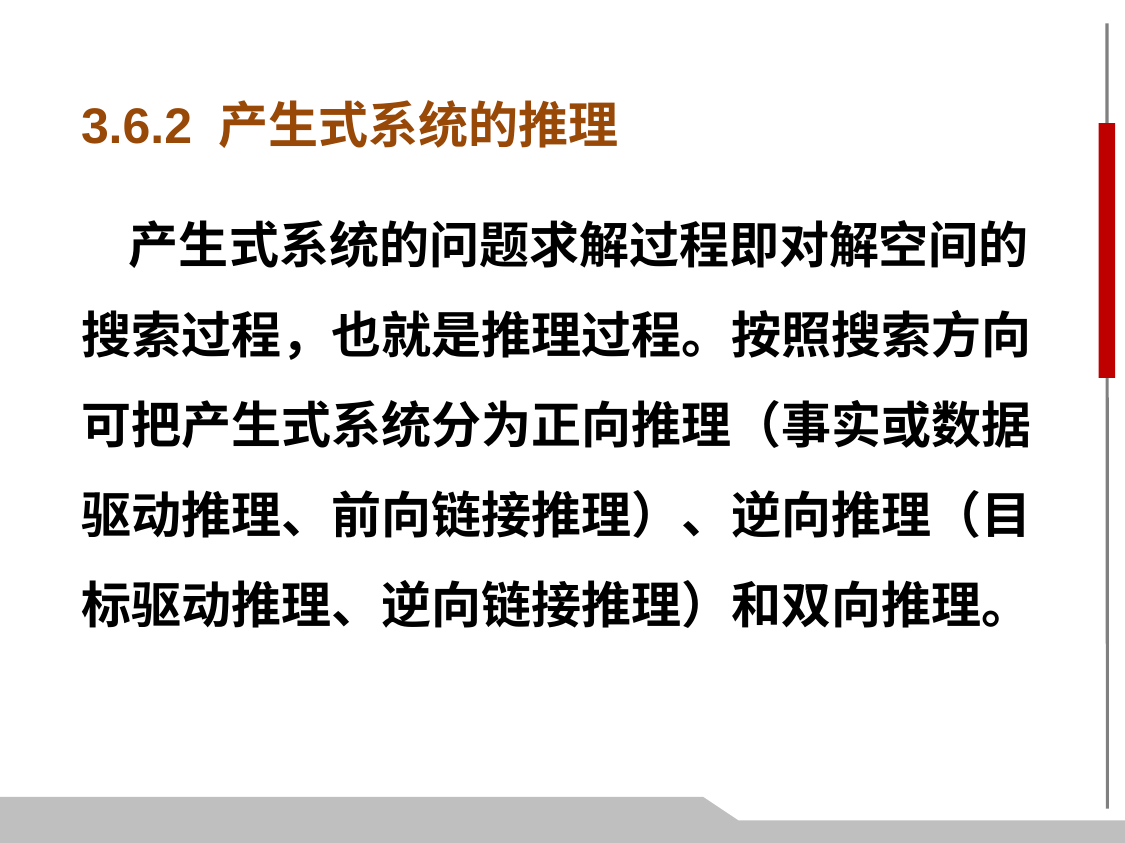

3.6.2 产生式系统的推理

    产生式系统的问题求解过程即对解空间的搜索过程，也就是推理过程。按照搜索方向可把产生式系统分为正向推理（事实或数据驱动推理、前向链接推理）、逆向推理（目标驱动推理、逆向链接推理）和双向推理。